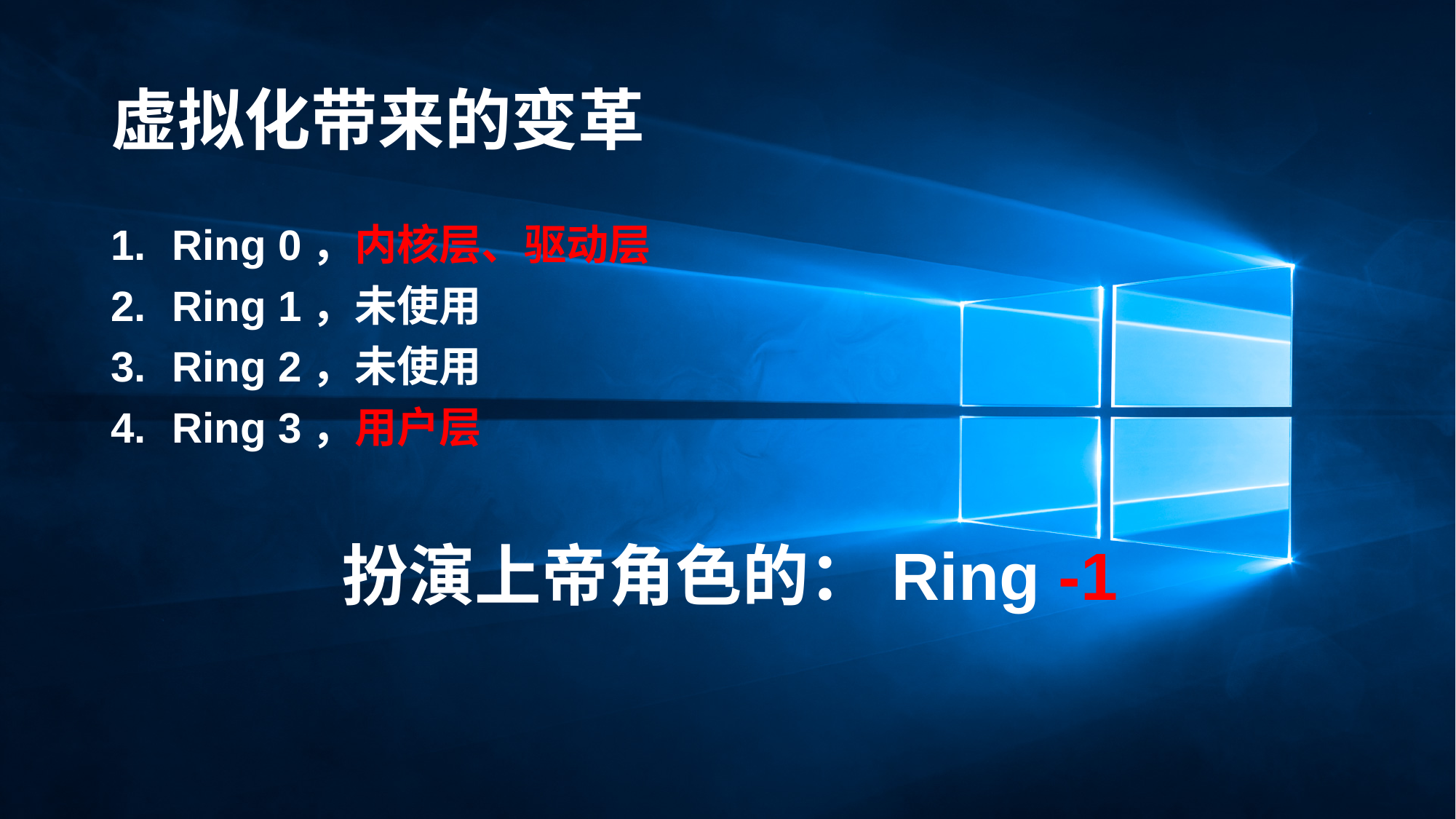

# 虚拟化带来的变革
Ring 0，内核层、驱动层
Ring 1，未使用
Ring 2，未使用
Ring 3，用户层

扮演上帝角色的：Ring -1